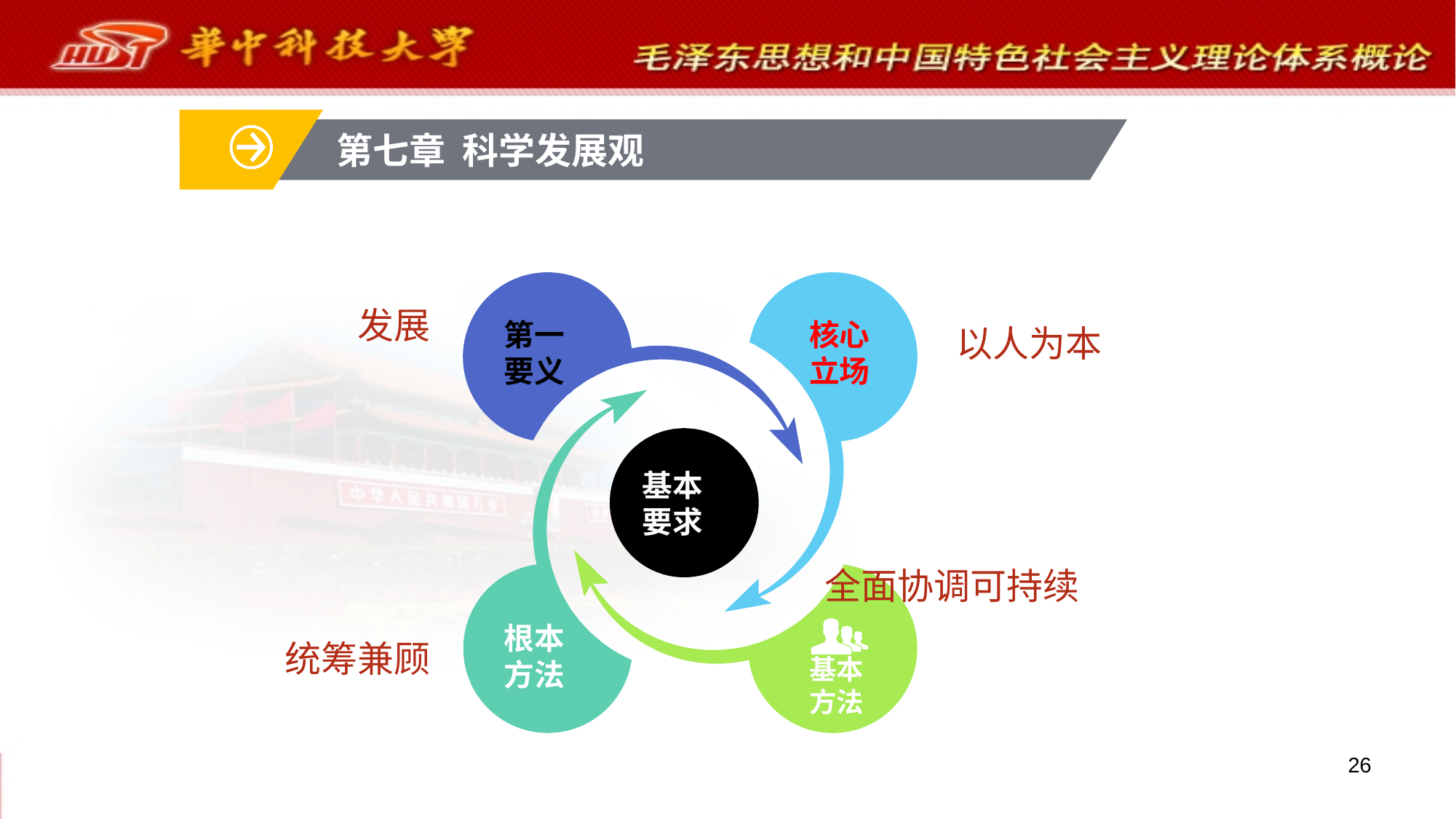

第七章  科学发展观

第一
要义
核心
立场

基本要求
LOREM

根本
方法

基本
方法
发展
以人为本
全面协调可持续
统筹兼顾
26